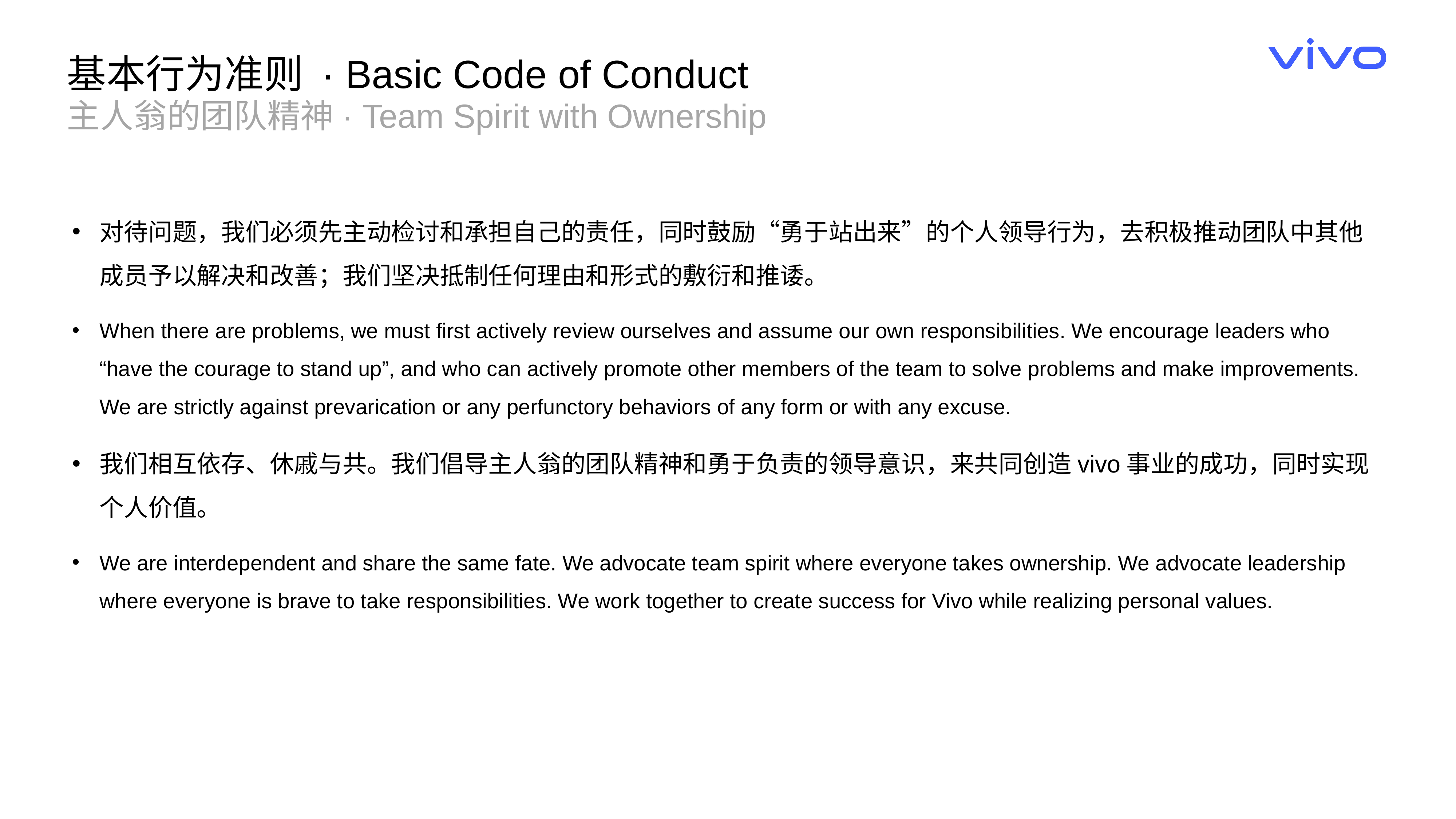

基本行为准则 · Basic Code of Conduct
主人翁的团队精神· Team Spirit with Ownership
对待问题，我们必须先主动检讨和承担自己的责任，同时鼓励“勇于站出来”的个人领导行为，去积极推动团队中其他成员予以解决和改善；我们坚决抵制任何理由和形式的敷衍和推诿。
When there are problems, we must first actively review ourselves and assume our own responsibilities. We encourage leaders who “have the courage to stand up”, and who can actively promote other members of the team to solve problems and make improvements. We are strictly against prevarication or any perfunctory behaviors of any form or with any excuse.
我们相互依存、休戚与共。我们倡导主人翁的团队精神和勇于负责的领导意识，来共同创造vivo事业的成功，同时实现个人价值。
We are interdependent and share the same fate. We advocate team spirit where everyone takes ownership. We advocate leadership where everyone is brave to take responsibilities. We work together to create success for Vivo while realizing personal values.